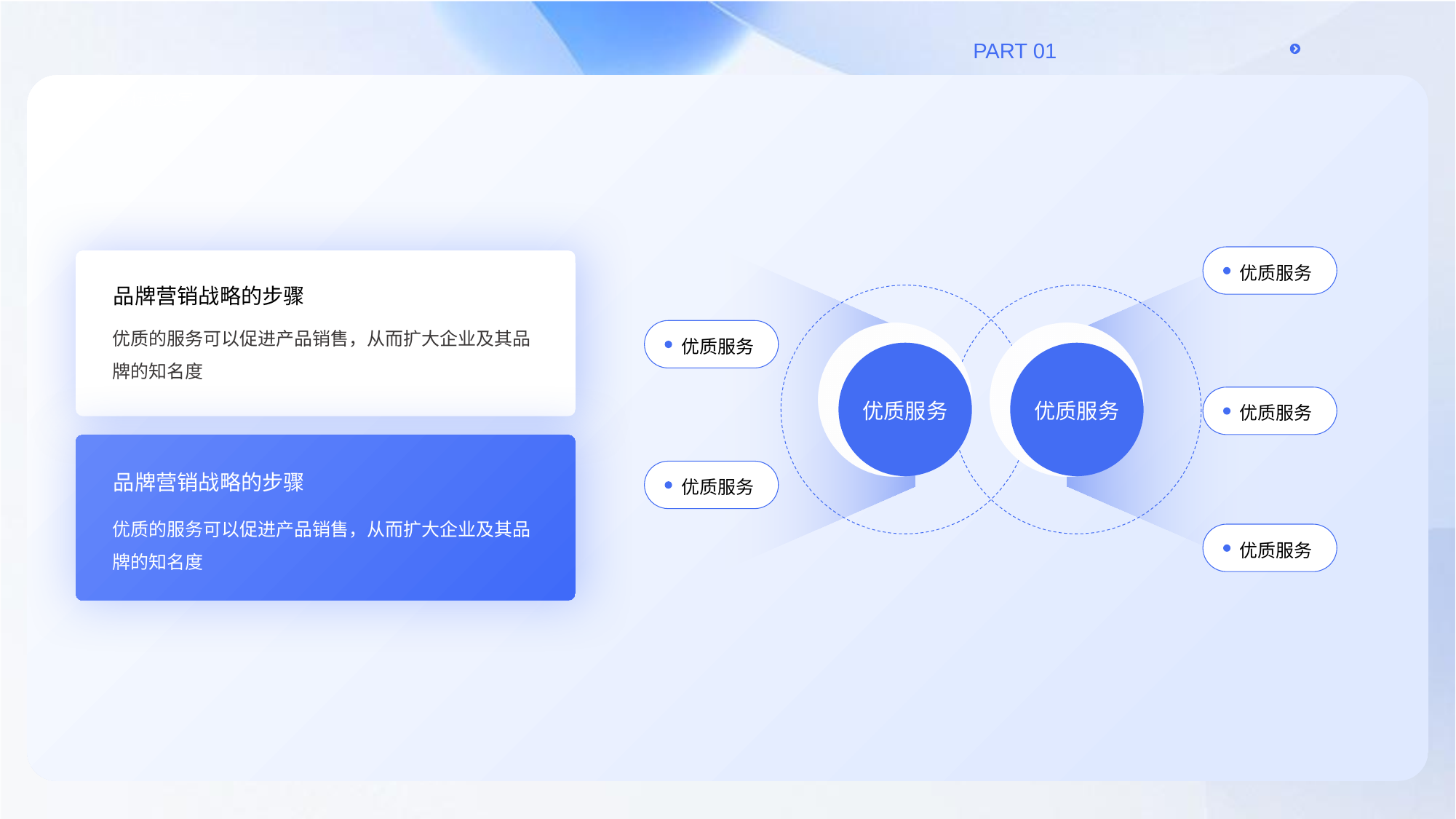

优质服务

品牌营销战略的步骤

优质的服务可以促进产品销售，从而扩大企业及其品牌的知名度

优质服务

优质服务
优质服务
优质服务

品牌营销战略的步骤
优质服务

优质的服务可以促进产品销售，从而扩大企业及其品牌的知名度

优质服务